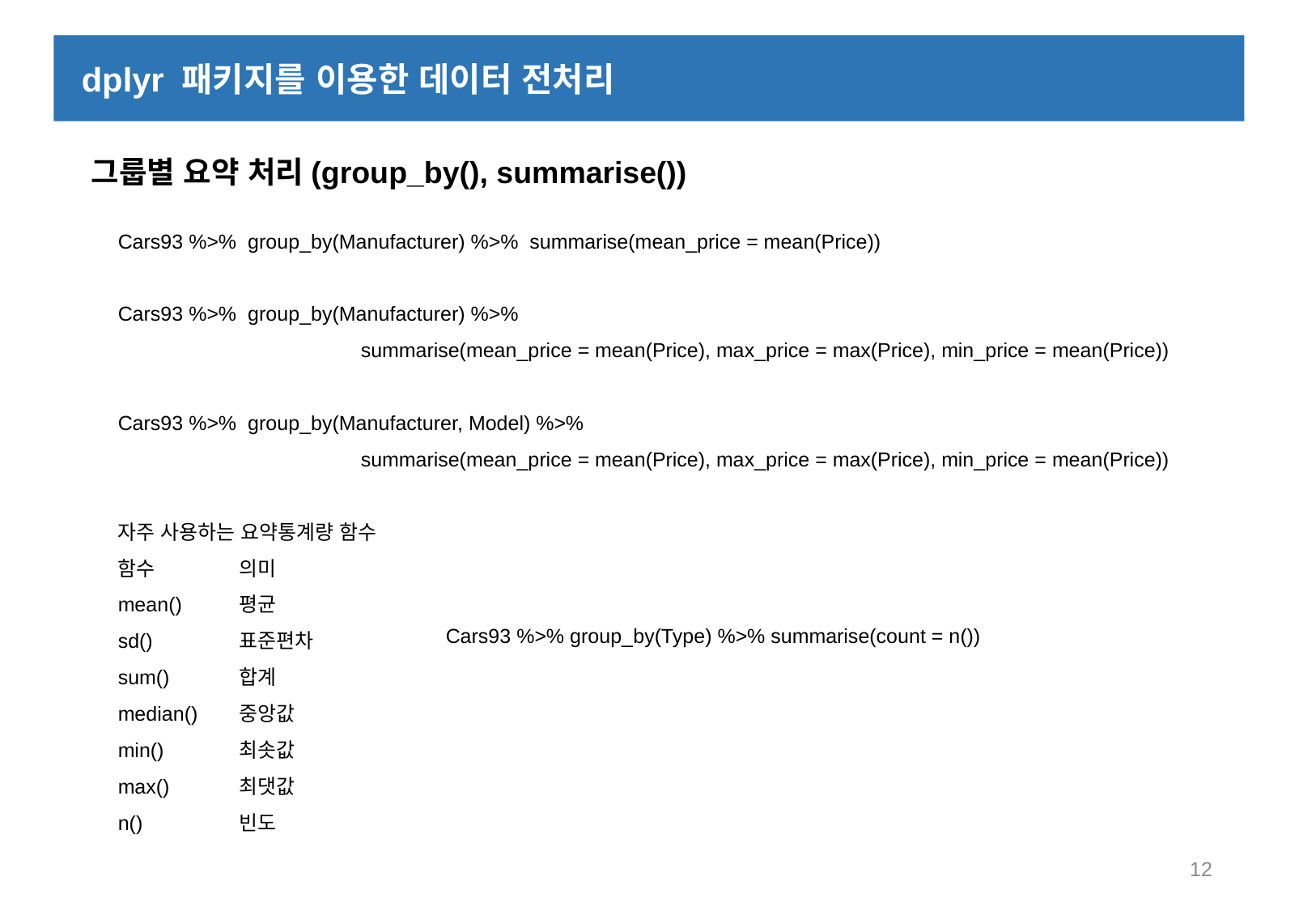

dplyr 패키지를 이용한 데이터 전처리

 그룹별 요약 처리(group_by(), summarise())
Cars93 %>%  group_by(Manufacturer) %>%  summarise(mean_price = mean(Price))

Cars93 %>%  group_by(Manufacturer) %>%
                       	summarise(mean_price = mean(Price), max_price = max(Price), min_price = mean(Price))

Cars93 %>%  group_by(Manufacturer, Model) %>%
		summarise(mean_price = mean(Price), max_price = max(Price), min_price = mean(Price))

자주 사용하는 요약통계량 함수
함수	의미
mean()	평균
sd()	표준편차
sum()	합계
median()	중앙값
min()	최솟값
max()	최댓값
n()	빈도
Cars93 %>% group_by(Type) %>% summarise(count = n())

12